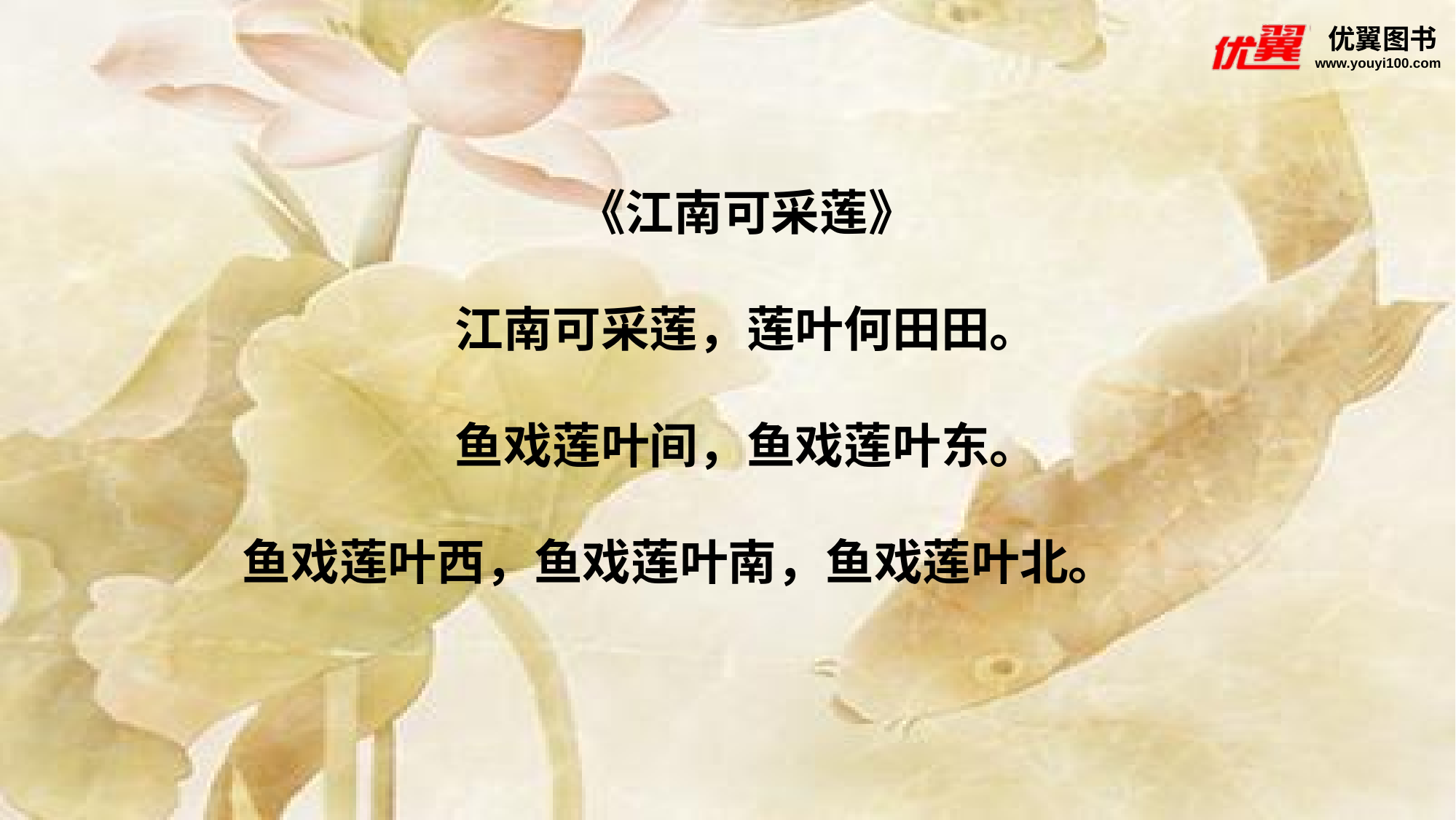

《江南可采莲》
江南可采莲，莲叶何田田。
鱼戏莲叶间，鱼戏莲叶东。
      鱼戏莲叶西，鱼戏莲叶南，鱼戏莲叶北。